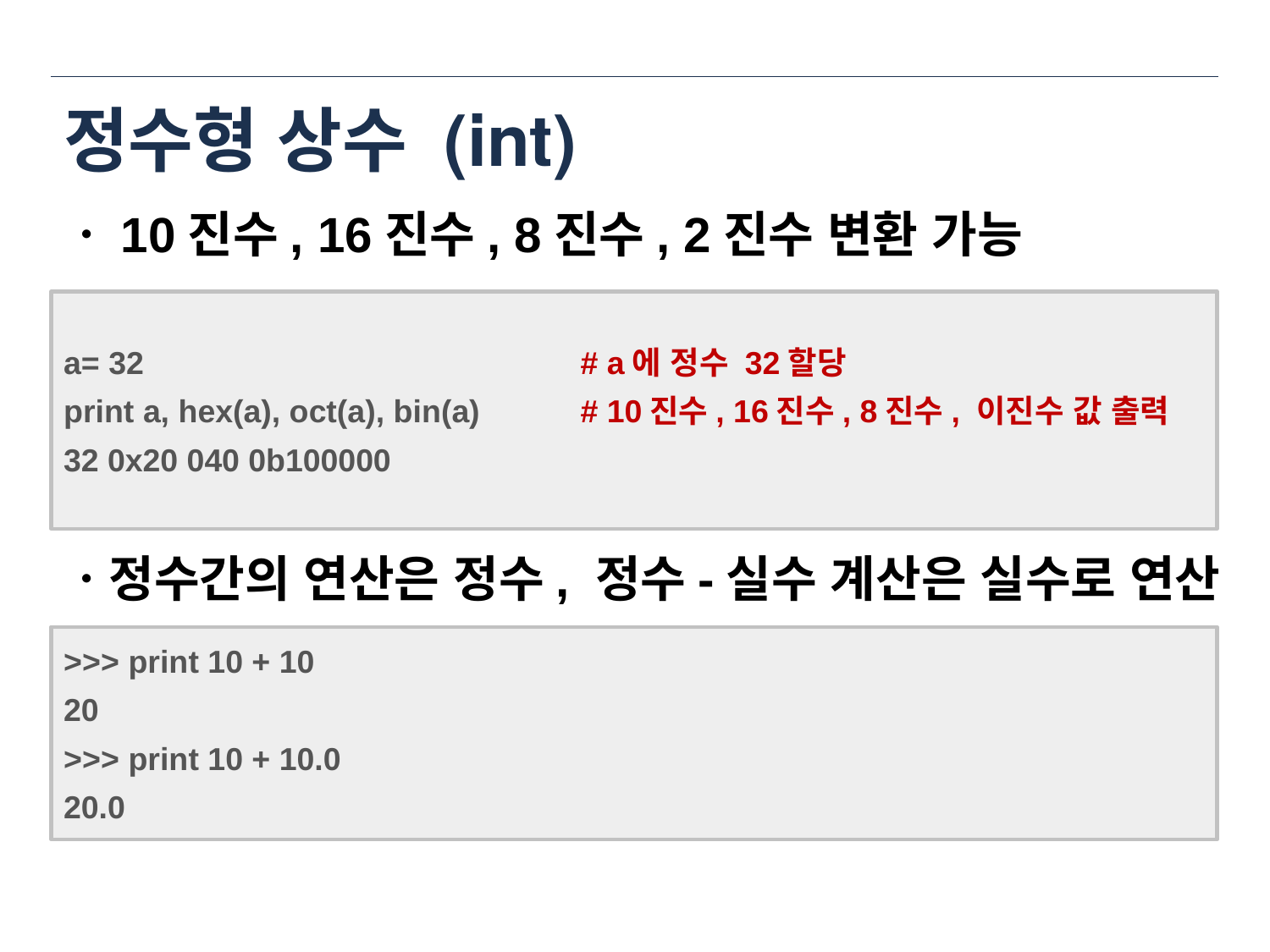

# 정수형 상수 (int)
ㆍ10진수, 16진수, 8진수, 2진수 변환 가능
a= 32				 # a에 정수 32할당
print a, hex(a), oct(a), bin(a)	 # 10진수, 16진수, 8진수, 이진수 값 출력
32 0x20 040 0b100000
ㆍ정수간의 연산은 정수, 정수-실수 계산은 실수로 연산
>>> print 10 + 10
20
>>> print 10 + 10.0
20.0